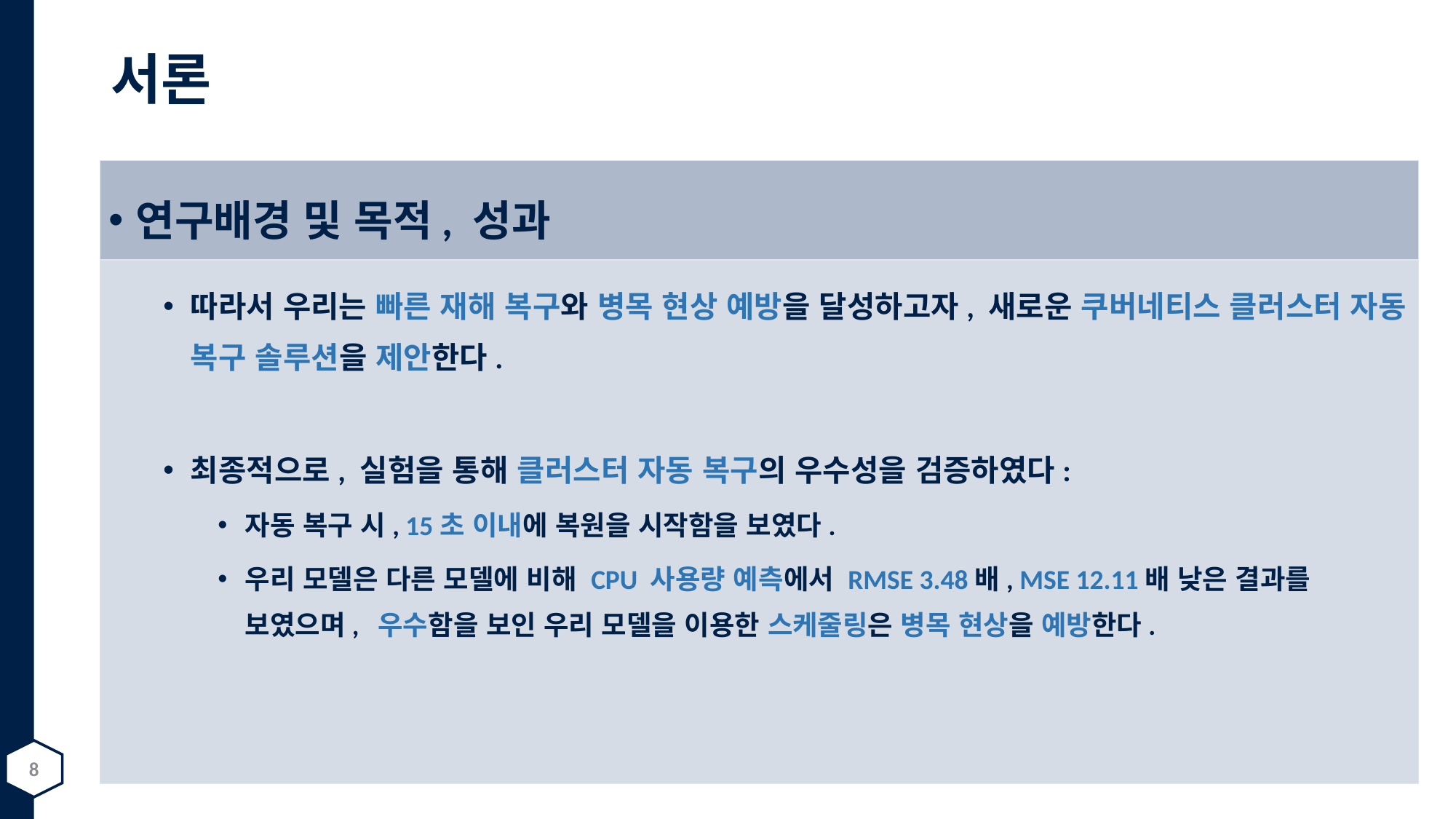

# 서론
연구배경 및 목적, 성과
따라서 우리는 빠른 재해 복구와 병목 현상 예방을 달성하고자, 새로운 쿠버네티스 클러스터 자동 복구 솔루션을 제안한다.

최종적으로, 실험을 통해 클러스터 자동 복구의 우수성을 검증하였다:
자동 복구 시, 15초 이내에 복원을 시작함을 보였다.
우리 모델은 다른 모델에 비해 CPU 사용량 예측에서 RMSE 3.48배, MSE 12.11배 낮은 결과를 보였으며,  우수함을 보인 우리 모델을 이용한 스케줄링은 병목 현상을 예방한다.
8